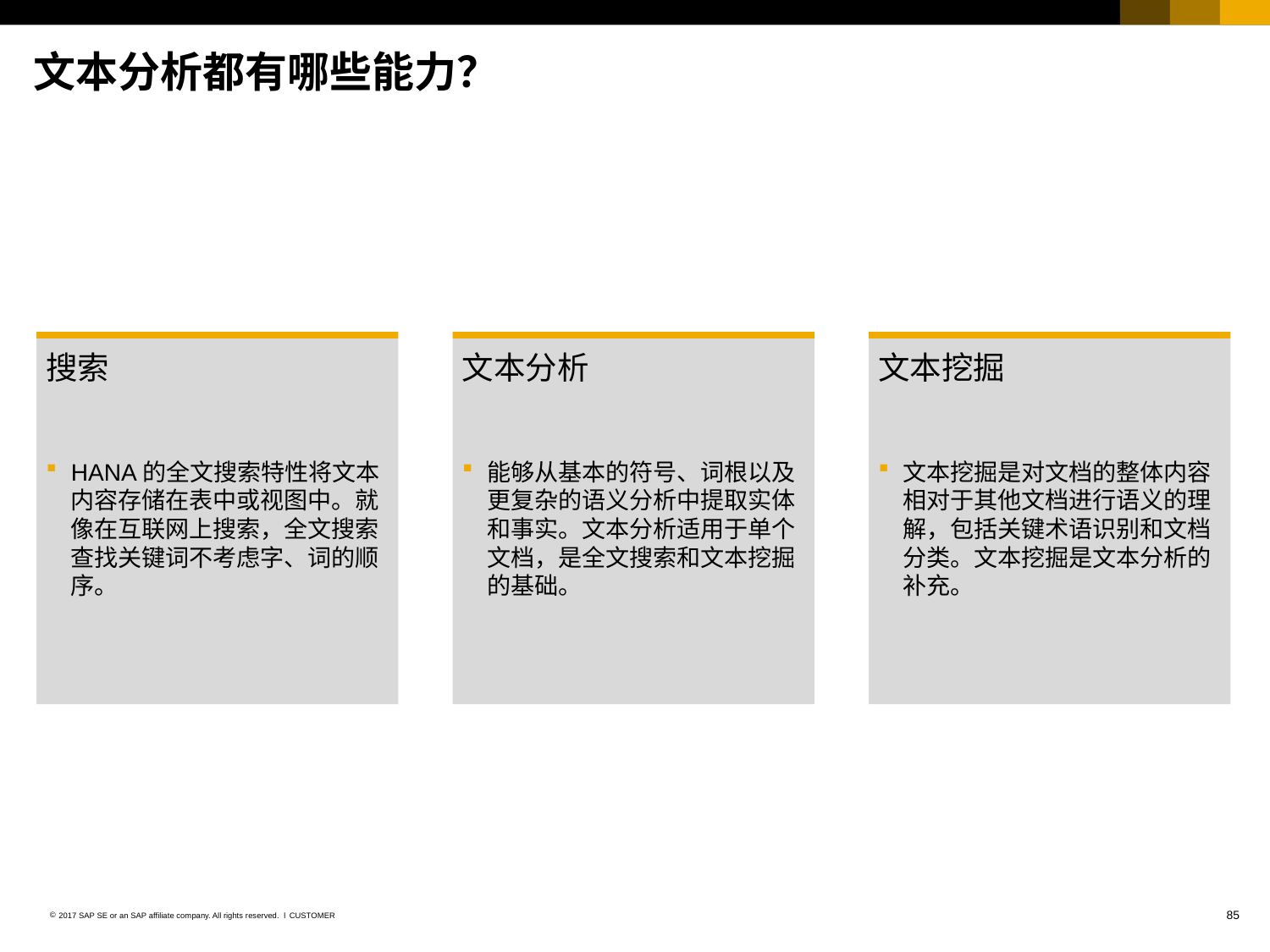

# 文本分析都有哪些能力？

搜索

HANA的全文搜索特性将文本内容存储在表中或视图中。就像在互联网上搜索，全文搜索查找关键词不考虑字、词的顺序。
文本分析

能够从基本的符号、词根以及更复杂的语义分析中提取实体和事实。文本分析适用于单个文档，是全文搜索和文本挖掘的基础。
文本挖掘

文本挖掘是对文档的整体内容相对于其他文档进行语义的理解，包括关键术语识别和文档分类。文本挖掘是文本分析的补充。